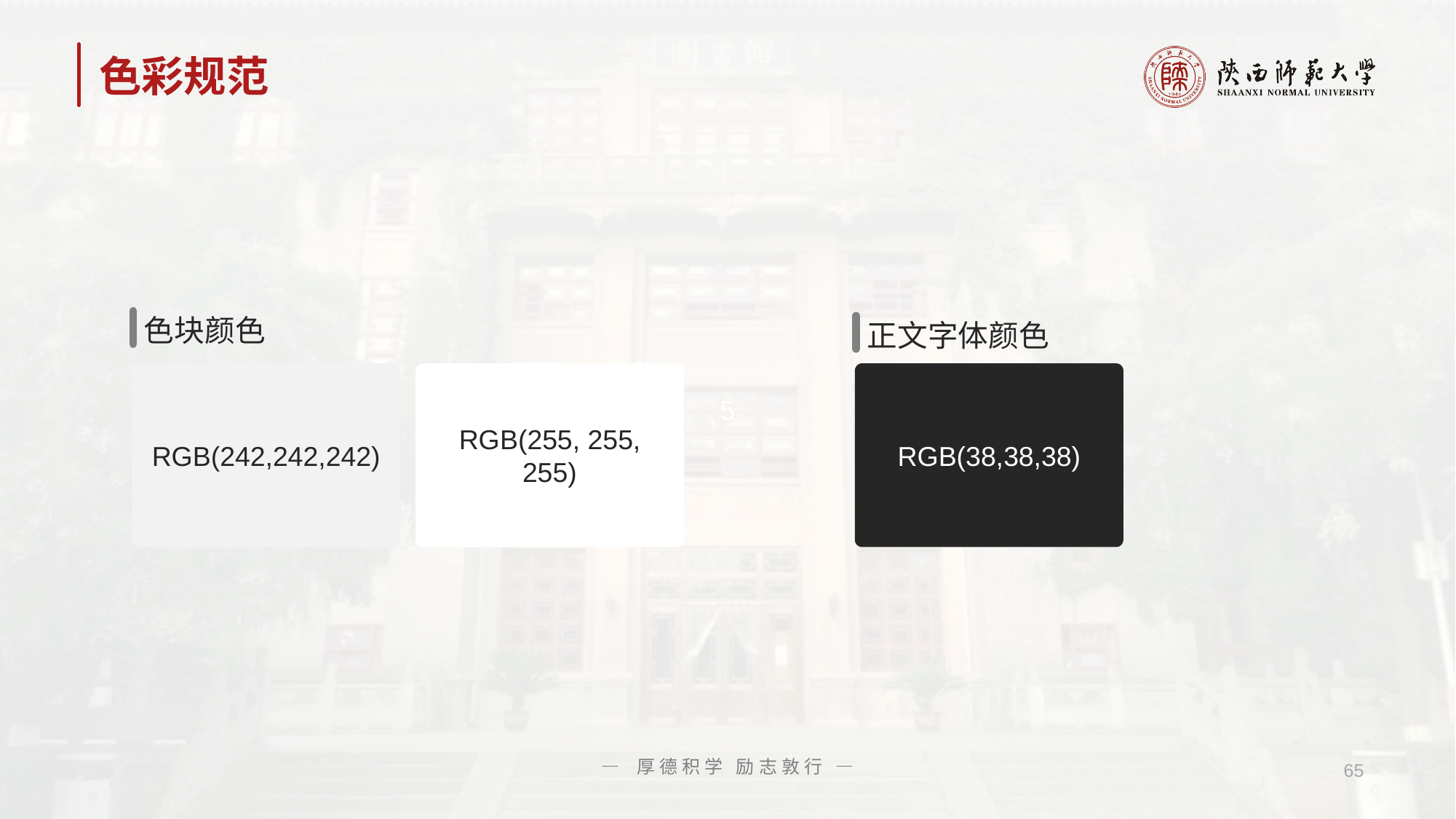

# 色彩规范
色块颜色
正文字体颜色
RGB(38,38,38)
RGB(242,242,242)
RGB(255, 255, 255)
— 厚德积学 励志敦行 —
65